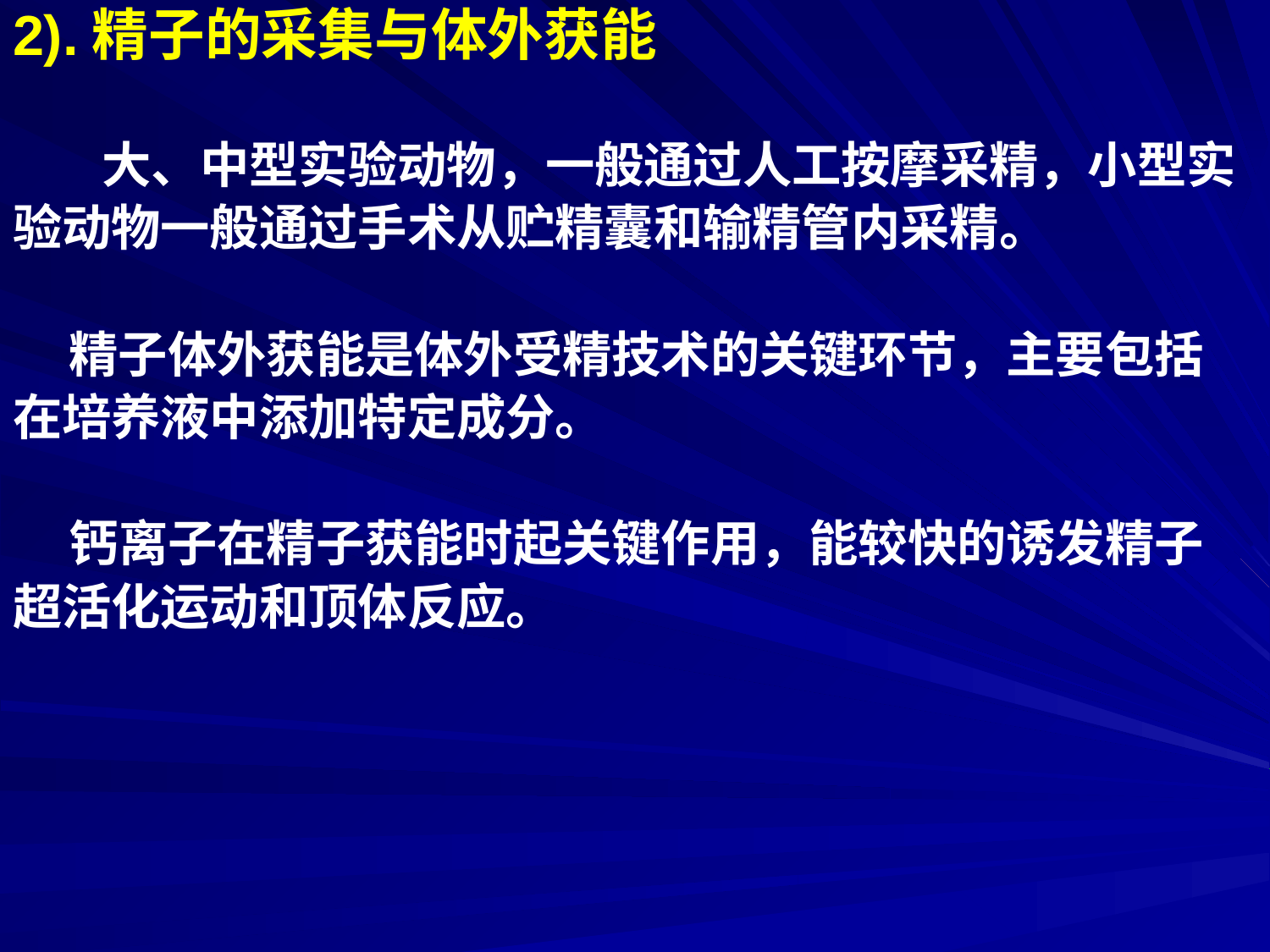

2).精子的采集与体外获能

       大、中型实验动物，一般通过人工按摩采精，小型实
验动物一般通过手术从贮精囊和输精管内采精。

    精子体外获能是体外受精技术的关键环节，主要包括
在培养液中添加特定成分。

    钙离子在精子获能时起关键作用，能较快的诱发精子
超活化运动和顶体反应。